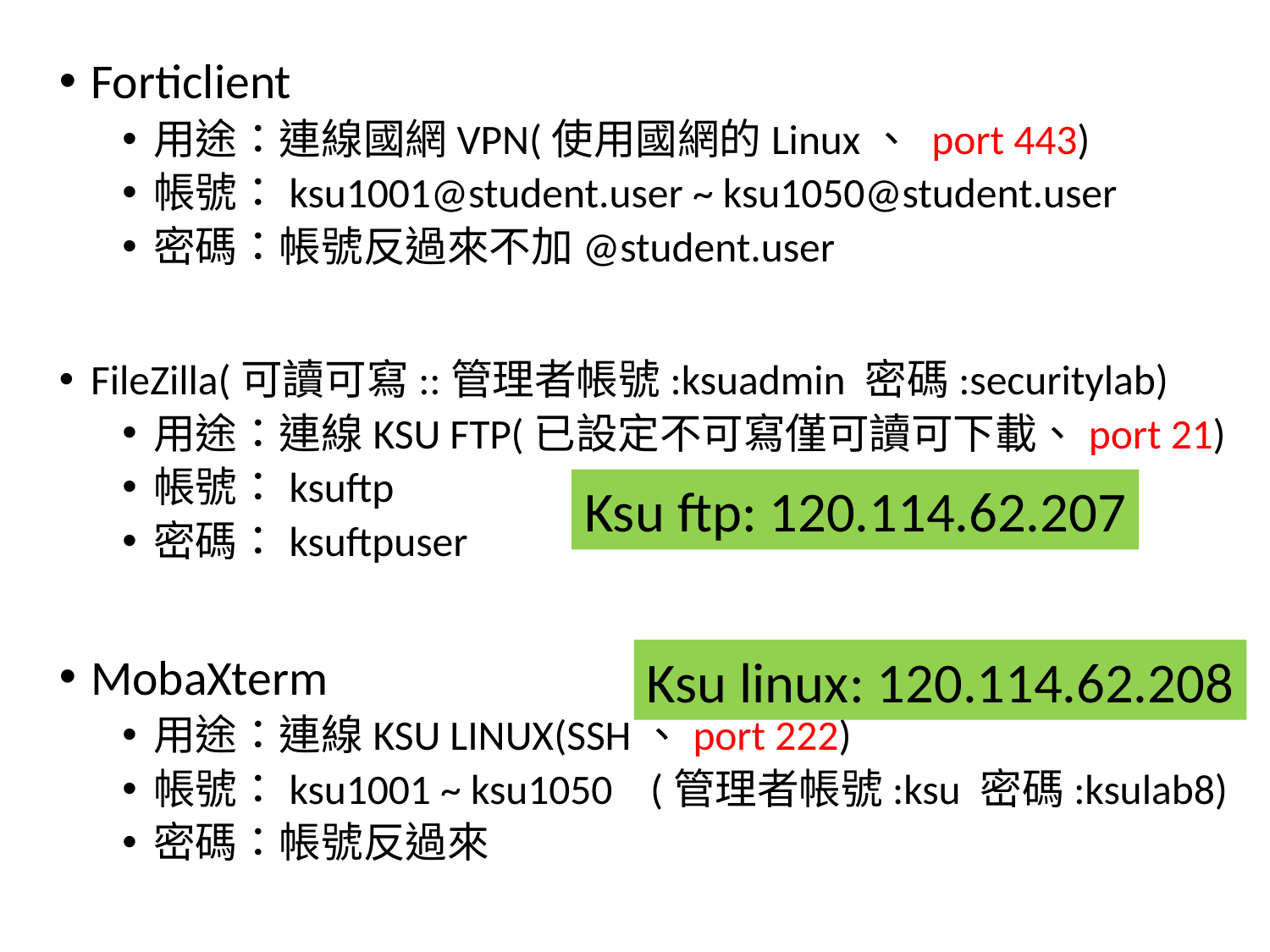

Forticlient
用途：連線國網VPN(使用國網的Linux、 port 443)
帳號：ksu1001@student.user ~ ksu1050@student.user
密碼：帳號反過來不加@student.user

FileZilla(可讀可寫::管理者帳號:ksuadmin 密碼:securitylab)
用途：連線KSU FTP(已設定不可寫僅可讀可下載、port 21)
帳號：ksuftp
密碼：ksuftpuser

MobaXterm
用途：連線KSU LINUX(SSH、port 222)
帳號：ksu1001 ~ ksu1050    (管理者帳號:ksu 密碼:ksulab8)
密碼：帳號反過來
Ksu ftp: 120.114.62.207
Ksu linux: 120.114.62.208